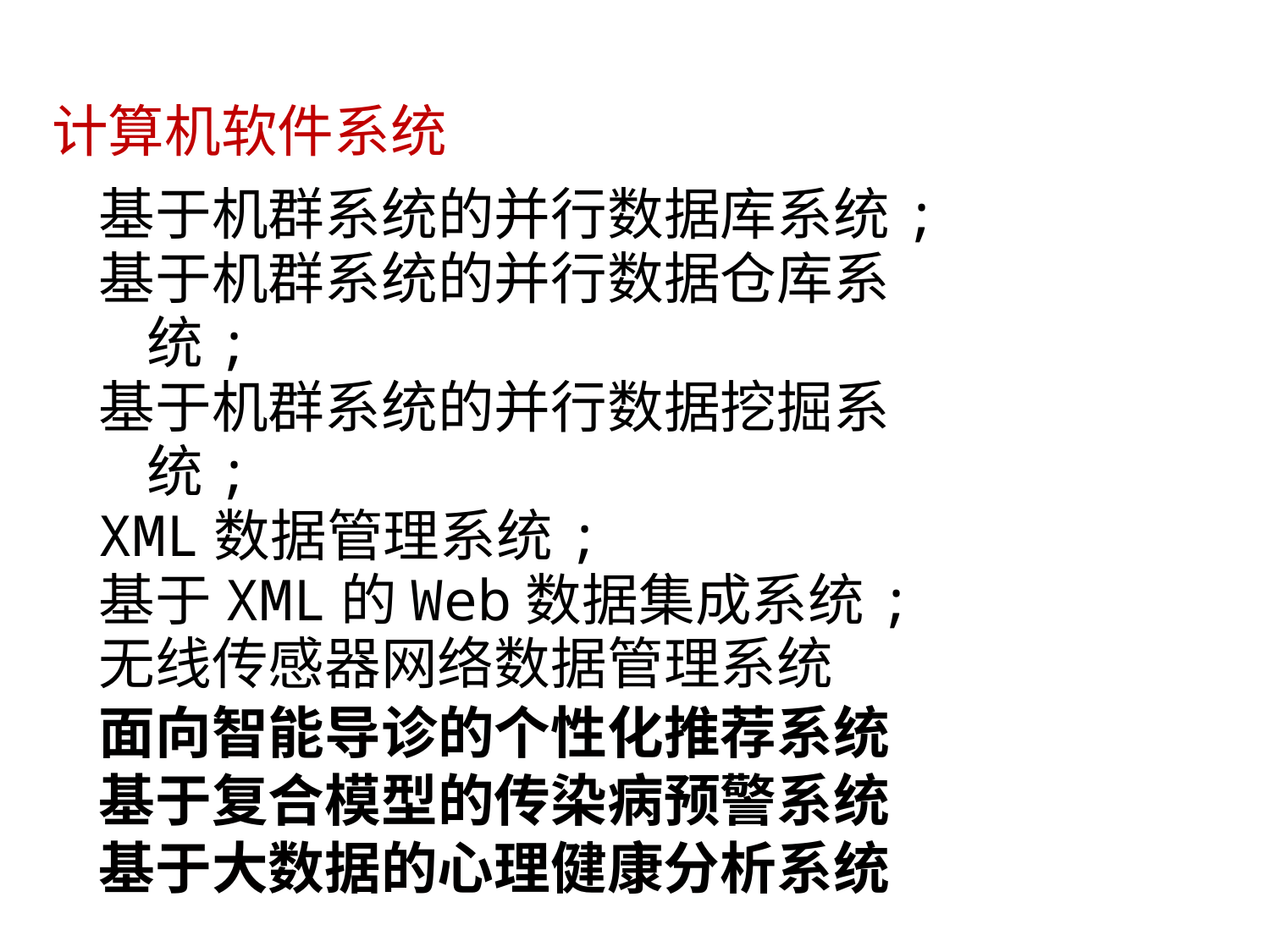

计算机软件系统
基于机群系统的并行数据库系统;
基于机群系统的并行数据仓库系统;
基于机群系统的并行数据挖掘系统;
XML数据管理系统;
基于XML的Web数据集成系统;
无线传感器网络数据管理系统
面向智能导诊的个性化推荐系统
基于复合模型的传染病预警系统
基于大数据的心理健康分析系统